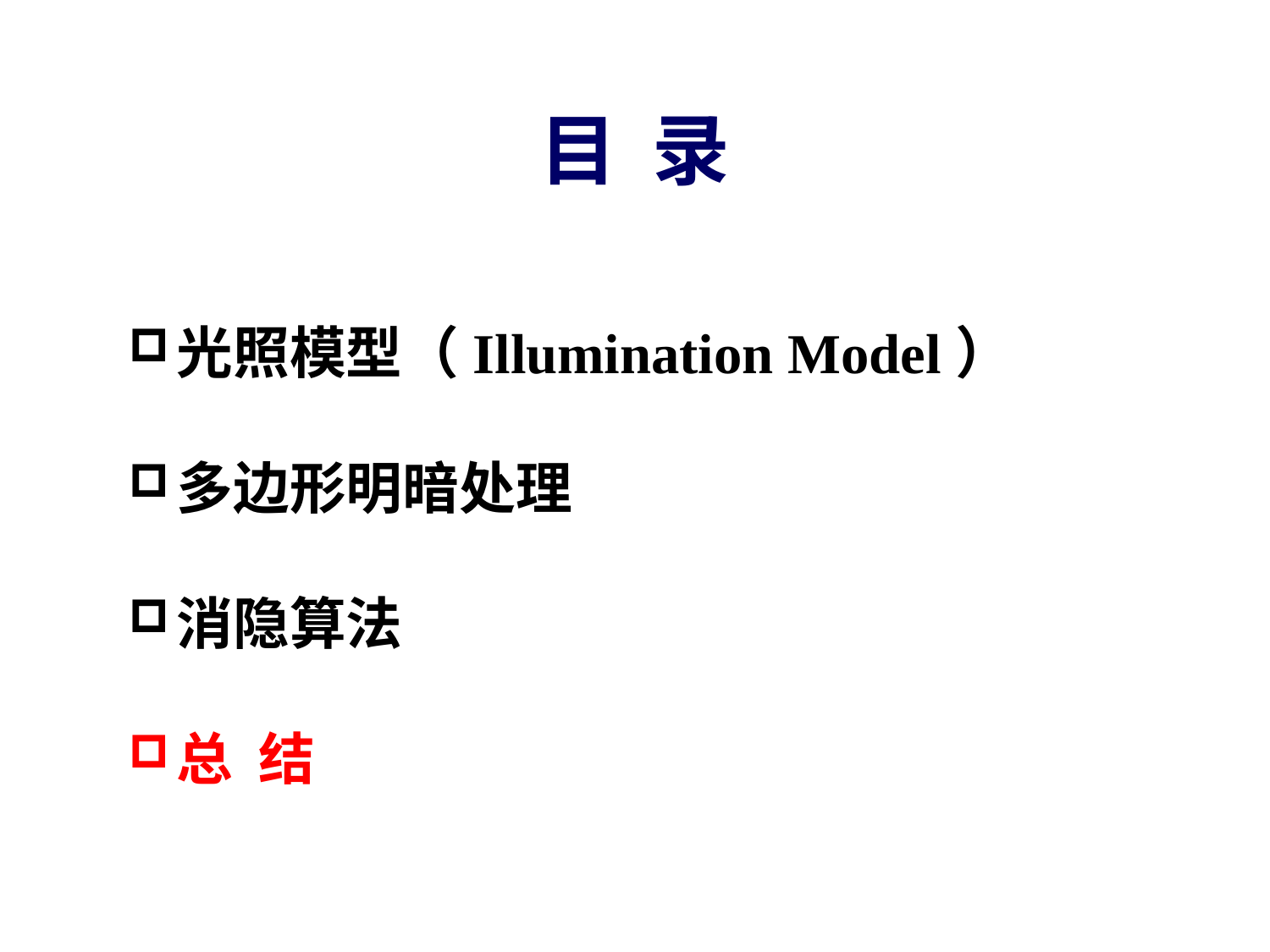

# 目  录
光照模型（Illumination Model）
多边形明暗处理
消隐算法
总  结